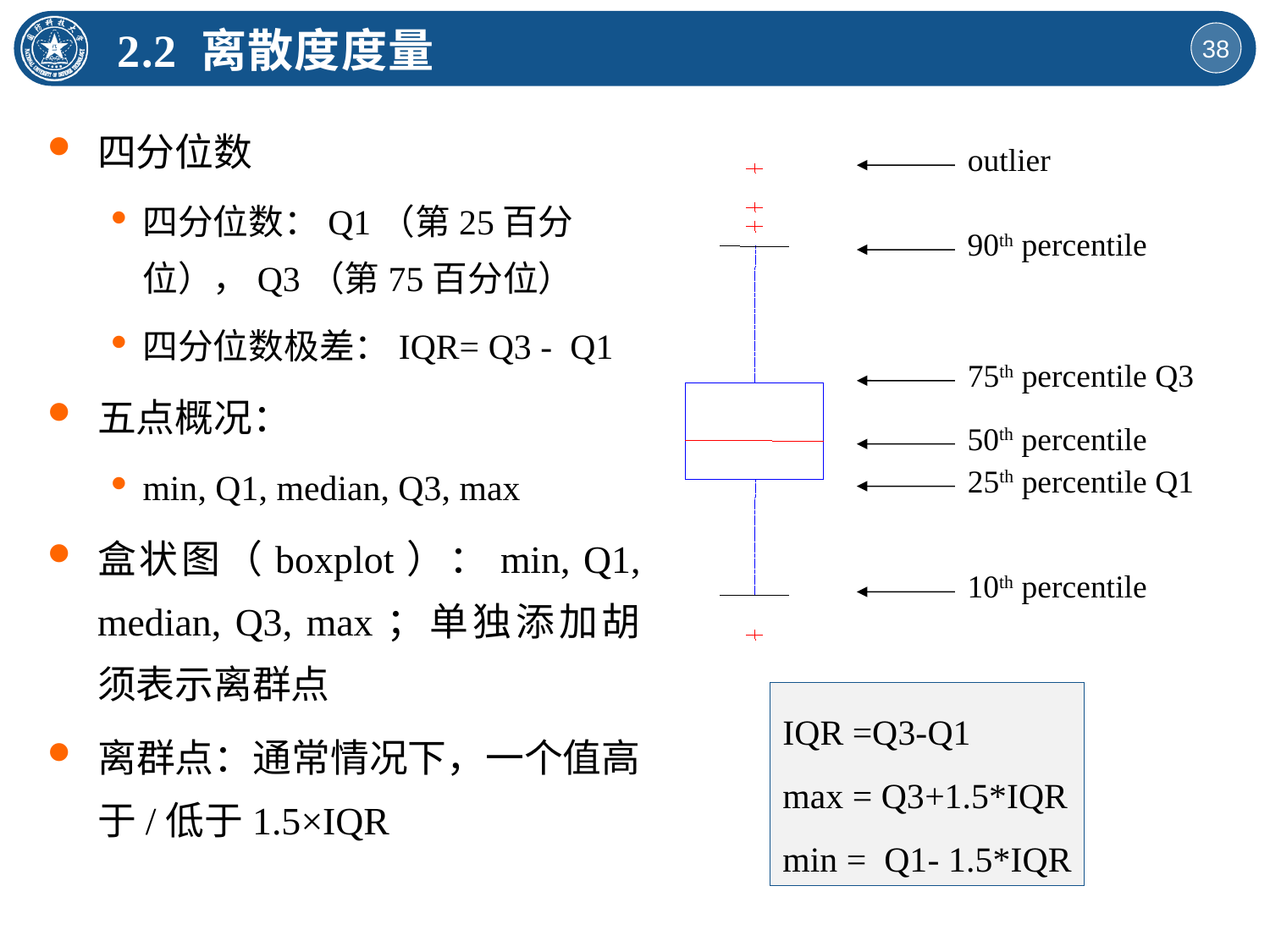

2.2 离散度度量
四分位数
四分位数：Q1（第25百分位），Q3（第75百分位）
四分位数极差：IQR= Q3 -  Q1
五点概况：
min, Q1, median, Q3, max
盒状图（boxplot）：min, Q1, median, Q3, max；单独添加胡须表示离群点
离群点：通常情况下，一个值高于/低于1.5×IQR
outlier

90th percentile

75th percentile Q3

50th percentile

25th percentile Q1

10th percentile

IQR =Q3-Q1
max = Q3+1.5*IQR
min =  Q1- 1.5*IQR